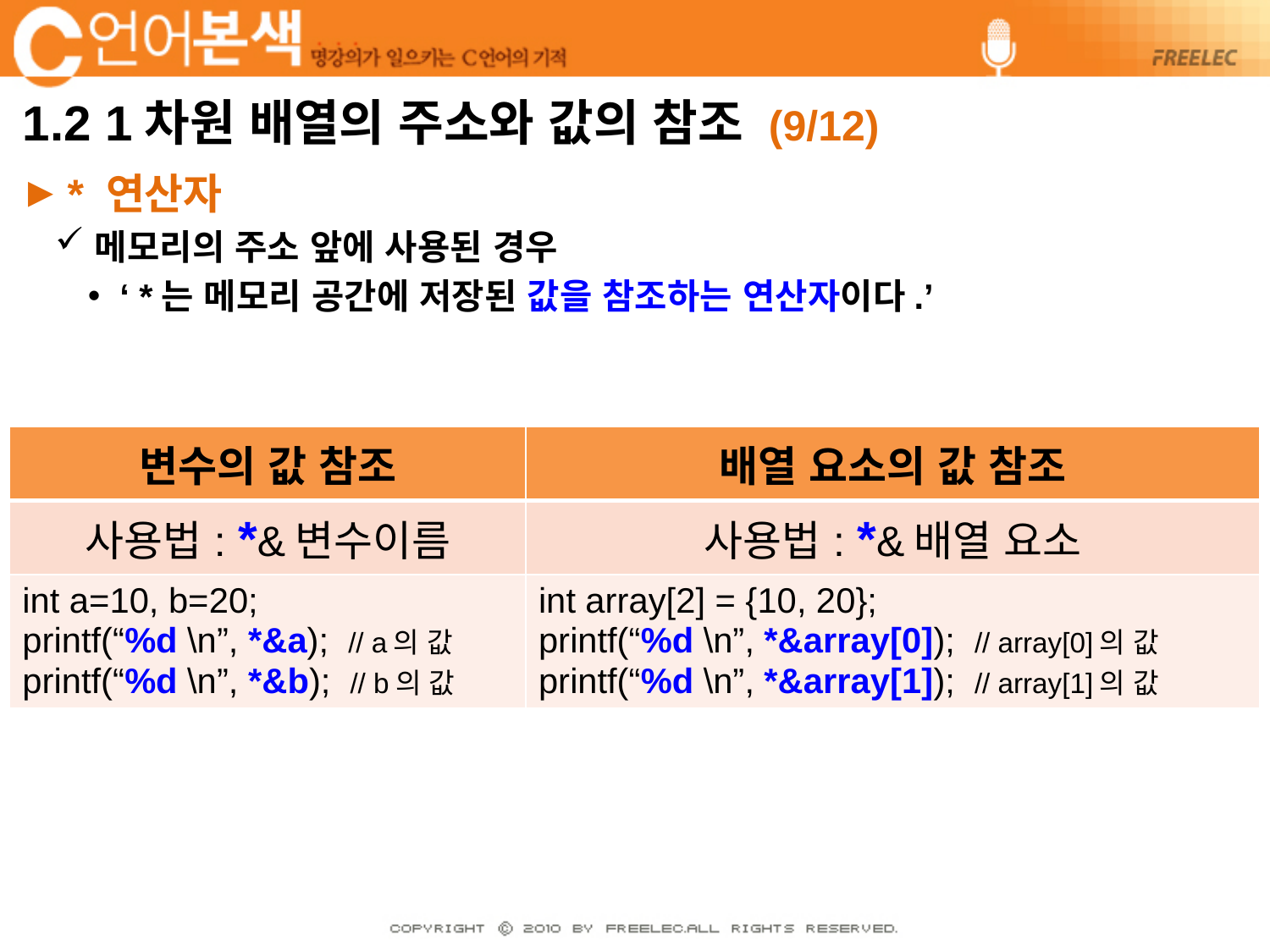

# 1.2 1차원 배열의 주소와 값의 참조 (9/12)
* 연산자
메모리의 주소 앞에 사용된 경우
‘ *는 메모리 공간에 저장된 값을 참조하는 연산자이다.’

| 변수의 값 참조 | 배열 요소의 값 참조 |
| --- | --- |
| 사용법: \*&변수이름 | 사용법: \*&배열 요소 |
| int a=10, b=20; printf(“%d \n”, \*&a); // a의 값printf(“%d \n”, \*&b); // b의 값 | int array[2] = {10, 20}; printf(“%d \n”, \*&array[0]); // array[0]의 값 printf(“%d \n”, \*&array[1]); // array[1]의 값 |